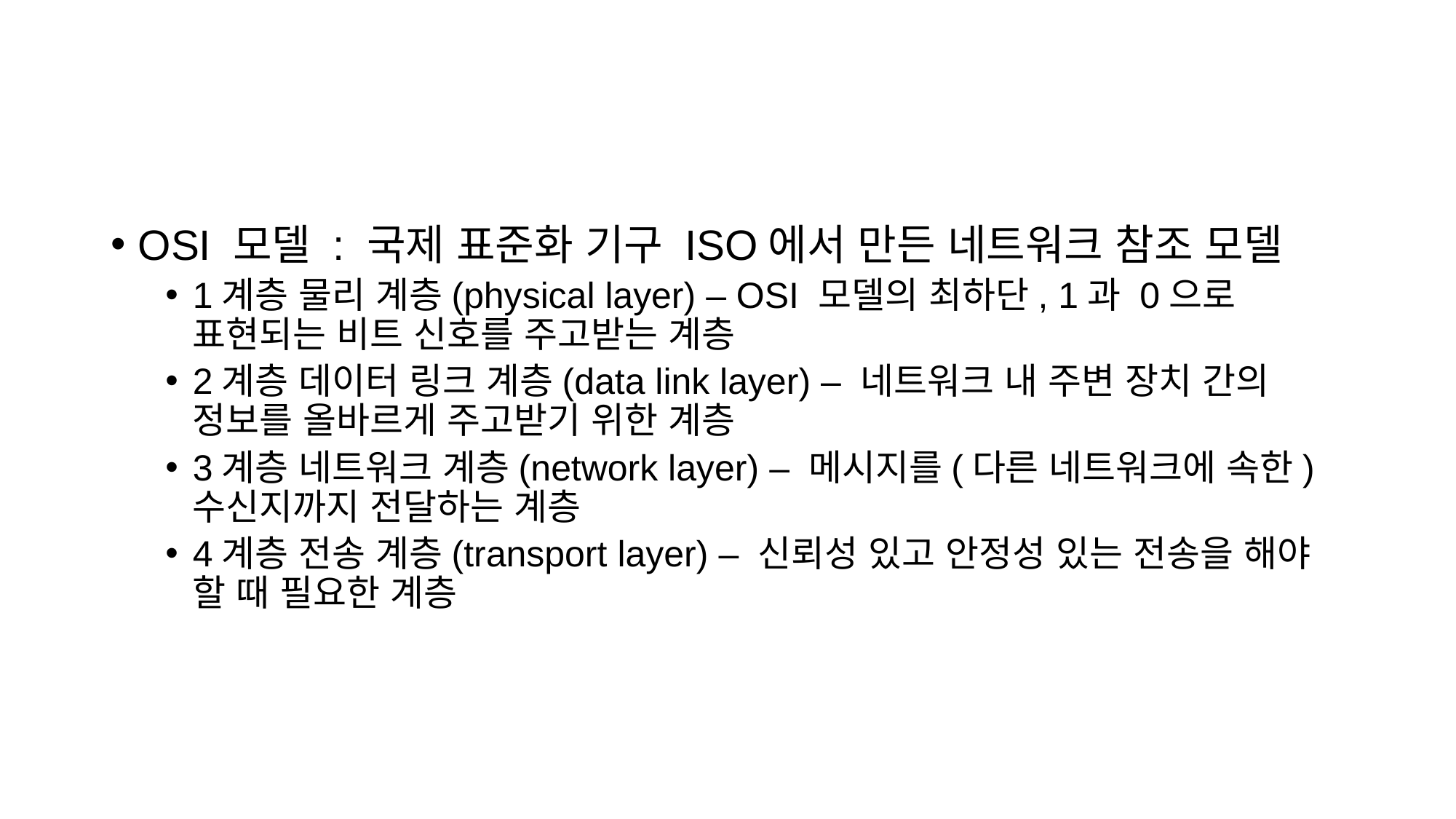

#
OSI 모델 : 국제 표준화 기구 ISO에서 만든 네트워크 참조 모델
1계층 물리 계층(physical layer) – OSI 모델의 최하단, 1과 0으로 표현되는 비트 신호를 주고받는 계층
2계층 데이터 링크 계층(data link layer) – 네트워크 내 주변 장치 간의 정보를 올바르게 주고받기 위한 계층
3계층 네트워크 계층(network layer) – 메시지를(다른 네트워크에 속한) 수신지까지 전달하는 계층
4계층 전송 계층(transport layer) – 신뢰성 있고 안정성 있는 전송을 해야 할 때 필요한 계층